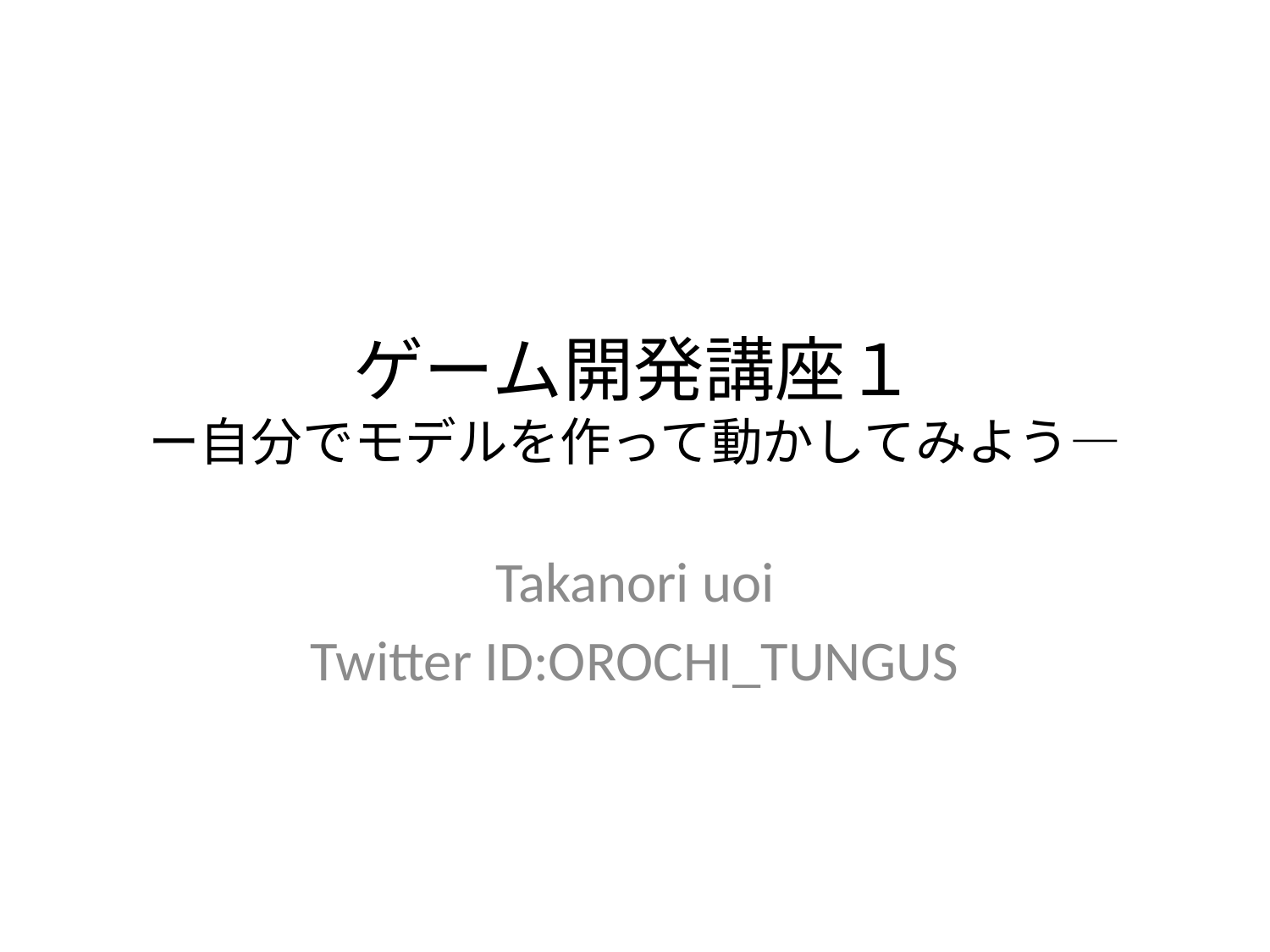

# ゲーム開発講座１ ー自分でモデルを作って動かしてみよう―
Takanori uoi
Twitter ID:OROCHI_TUNGUS